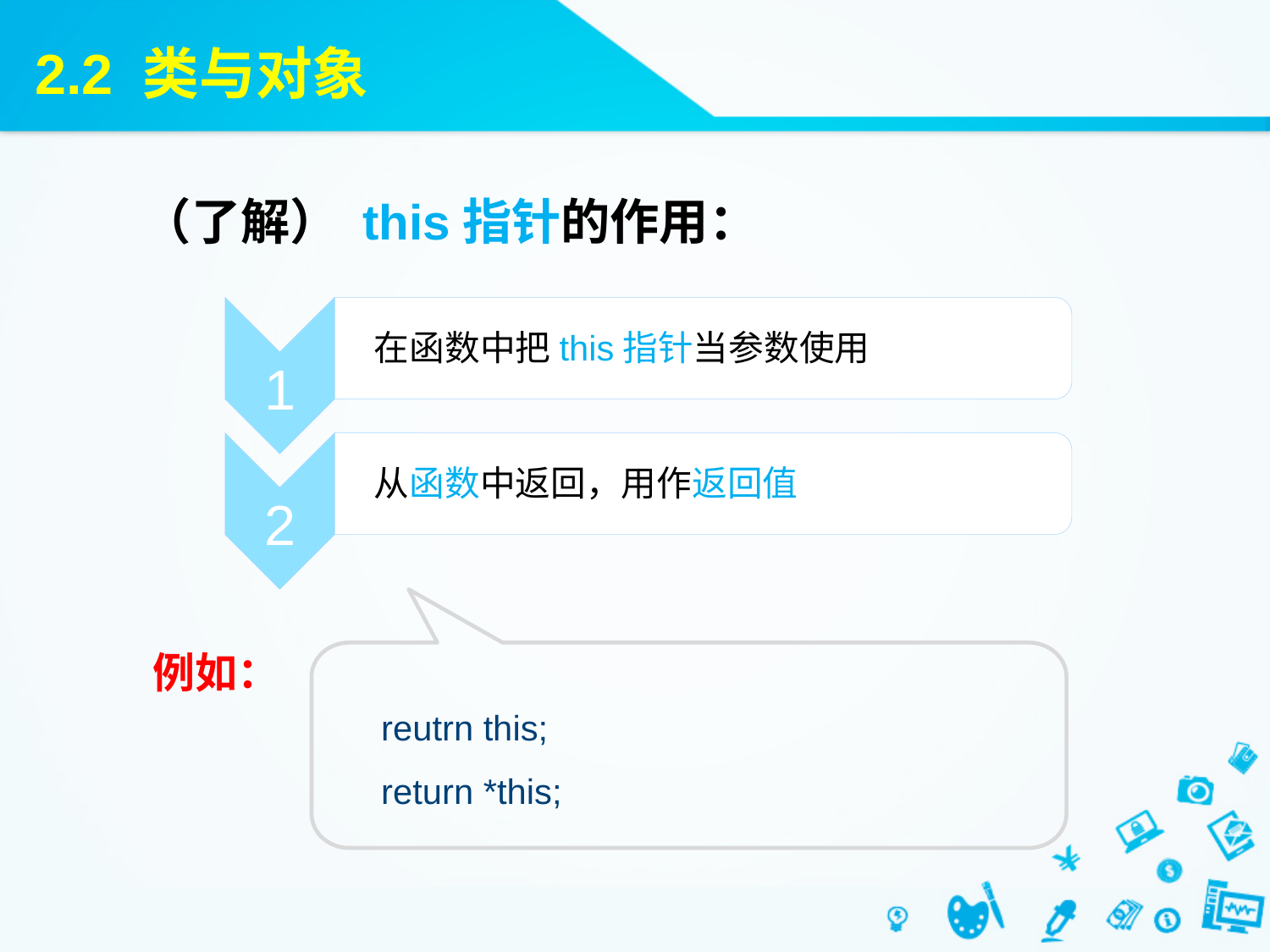

2.2 类与对象
（了解） this指针的作用：

1

在函数中把this指针当参数使用

2

从函数中返回，用作返回值

reutrn this;
return *this;
例如：